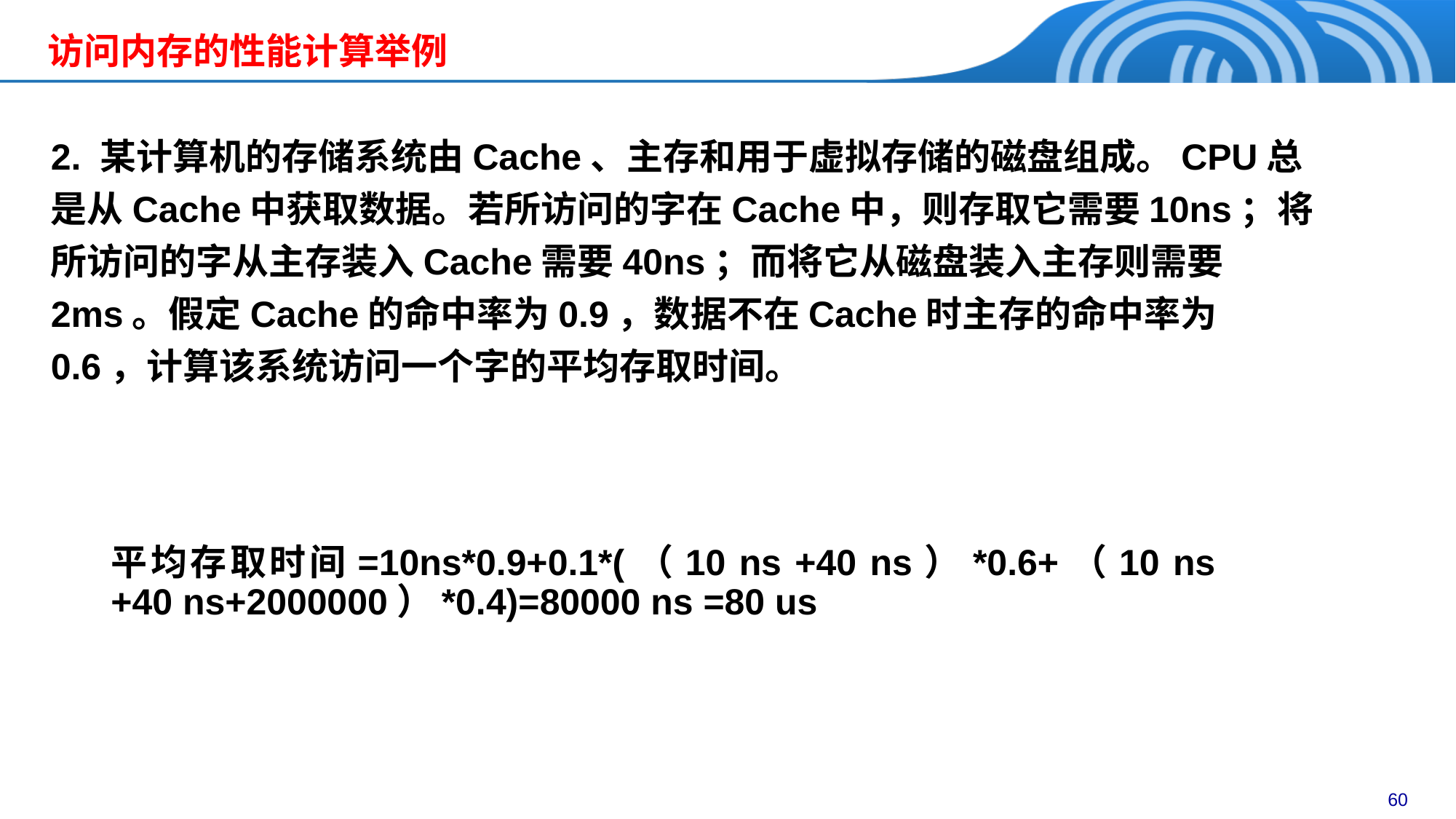

# 访问内存的性能计算举例
2. 某计算机的存储系统由Cache、主存和用于虚拟存储的磁盘组成。CPU总是从Cache中获取数据。若所访问的字在Cache中，则存取它需要10ns；将所访问的字从主存装入Cache需要40ns；而将它从磁盘装入主存则需要2ms。假定Cache的命中率为0.9，数据不在Cache时主存的命中率为0.6，计算该系统访问一个字的平均存取时间。

平均存取时间=10ns*0.9+0.1*(（10 ns +40 ns）*0.6+（10 ns +40 ns+2000000）*0.4)=80000 ns =80 us